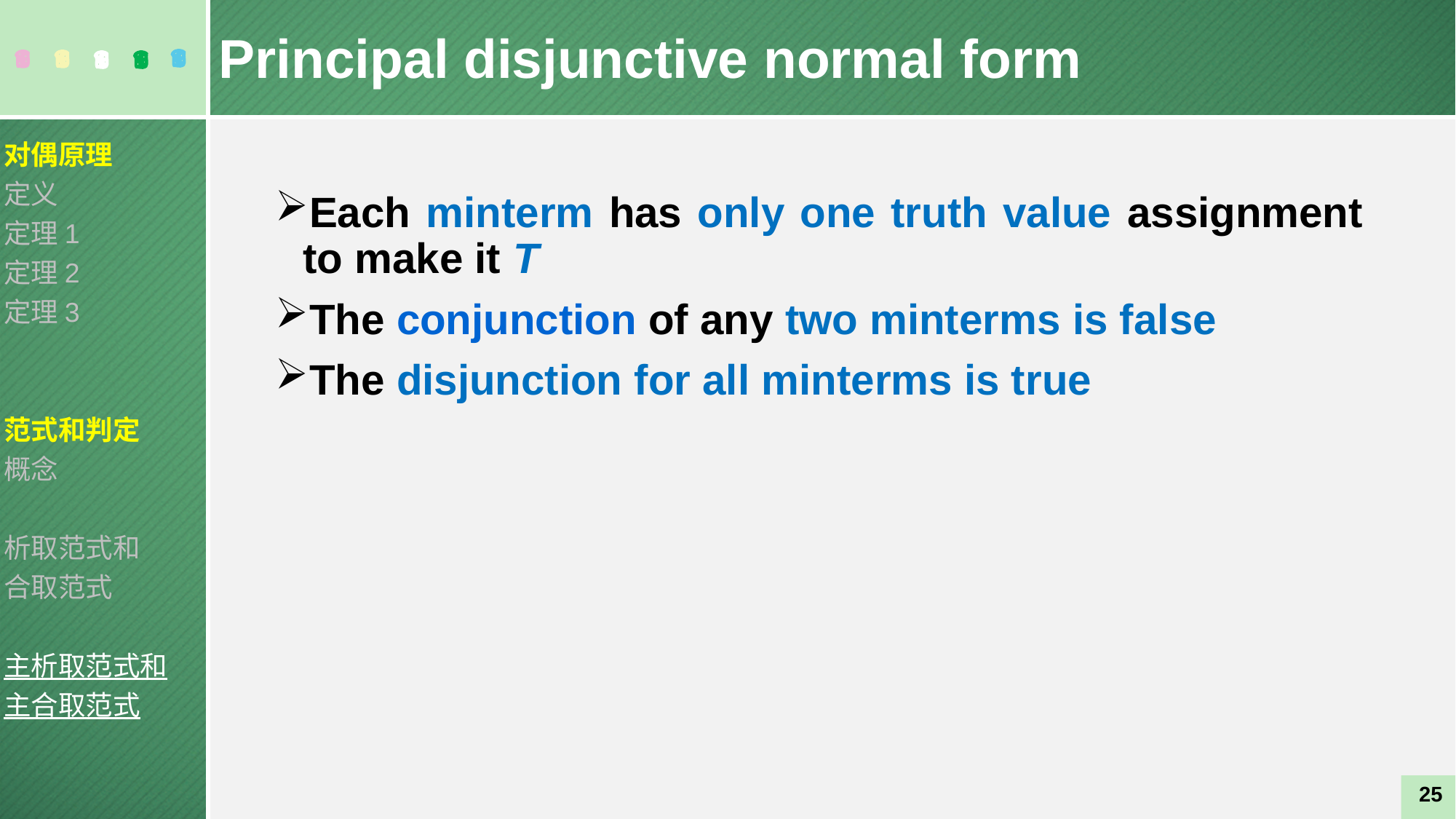

Principal disjunctive normal form

对偶原理
定义
定理1
定理2
定理3

范式和判定
概念

析取范式和
合取范式

主析取范式和
主合取范式

Each minterm has only one truth value assignment to make it T
The conjunction of any two minterms is false
The disjunction for all minterms is true

25